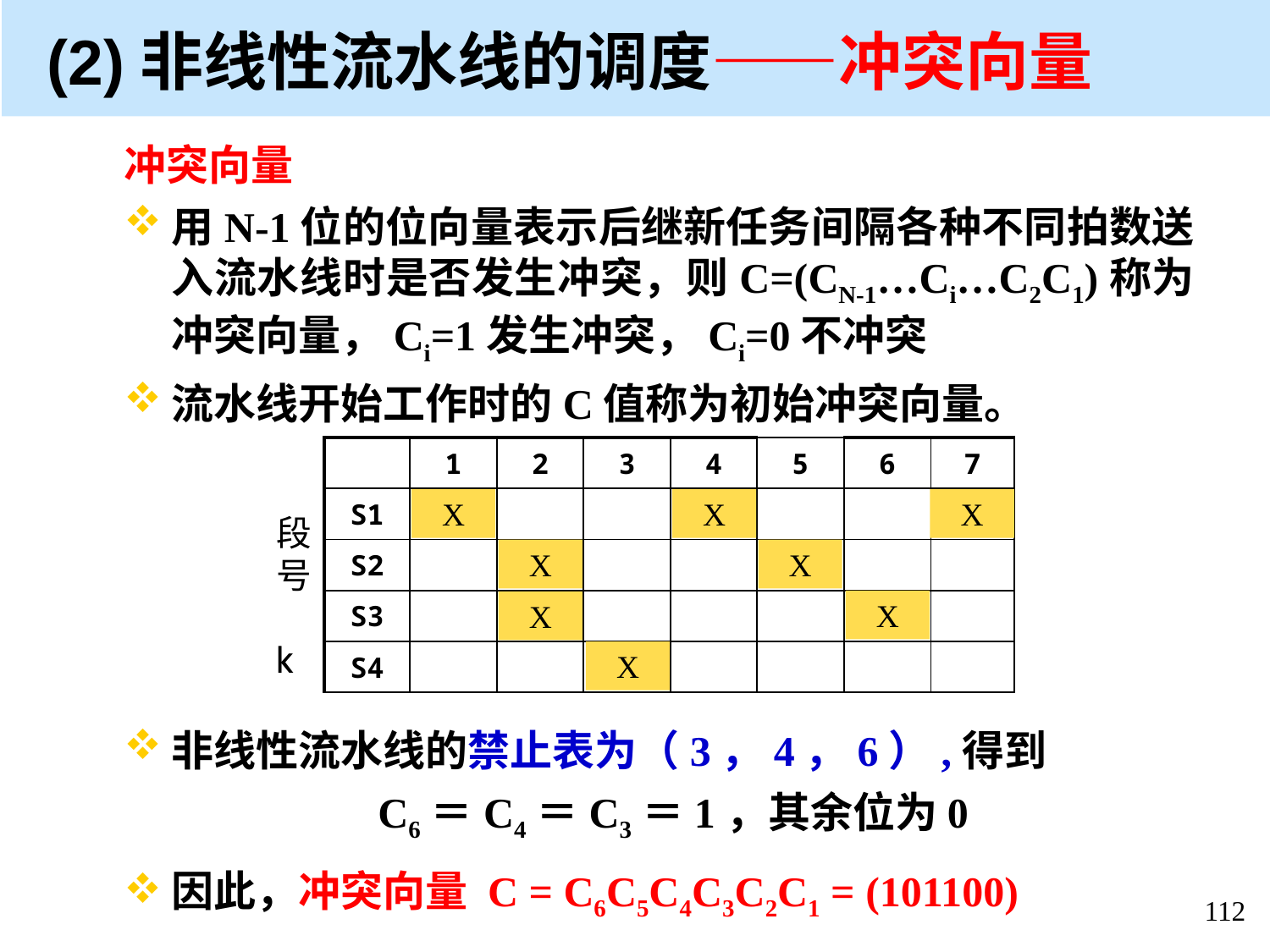

# (2)非线性流水线的调度——冲突向量
冲突向量
用N-1位的位向量表示后继新任务间隔各种不同拍数送入流水线时是否发生冲突，则C=(CN-1…Ci…C2C1)称为冲突向量，Ci=1发生冲突，Ci=0不冲突
流水线开始工作时的C值称为初始冲突向量。

非线性流水线的禁止表为（3，4，6）,得到
                        C6＝C4＝C3＝1，其余位为0
因此，冲突向量 C = C6C5C4C3C2C1 = (101100)
|  | 1 | 2 | 3 | 4 | 5 | 6 | 7 |
| --- | --- | --- | --- | --- | --- | --- | --- |
| S1 | X |  |  | X |  |  | X |
| S2 |  | X |  |  | X |  |  |
| S3 |  | X |  |  |  | X |  |
| S4 |  |  | X |  |  |  |  |
X
X
X
段号 k
X
X
X
X
X